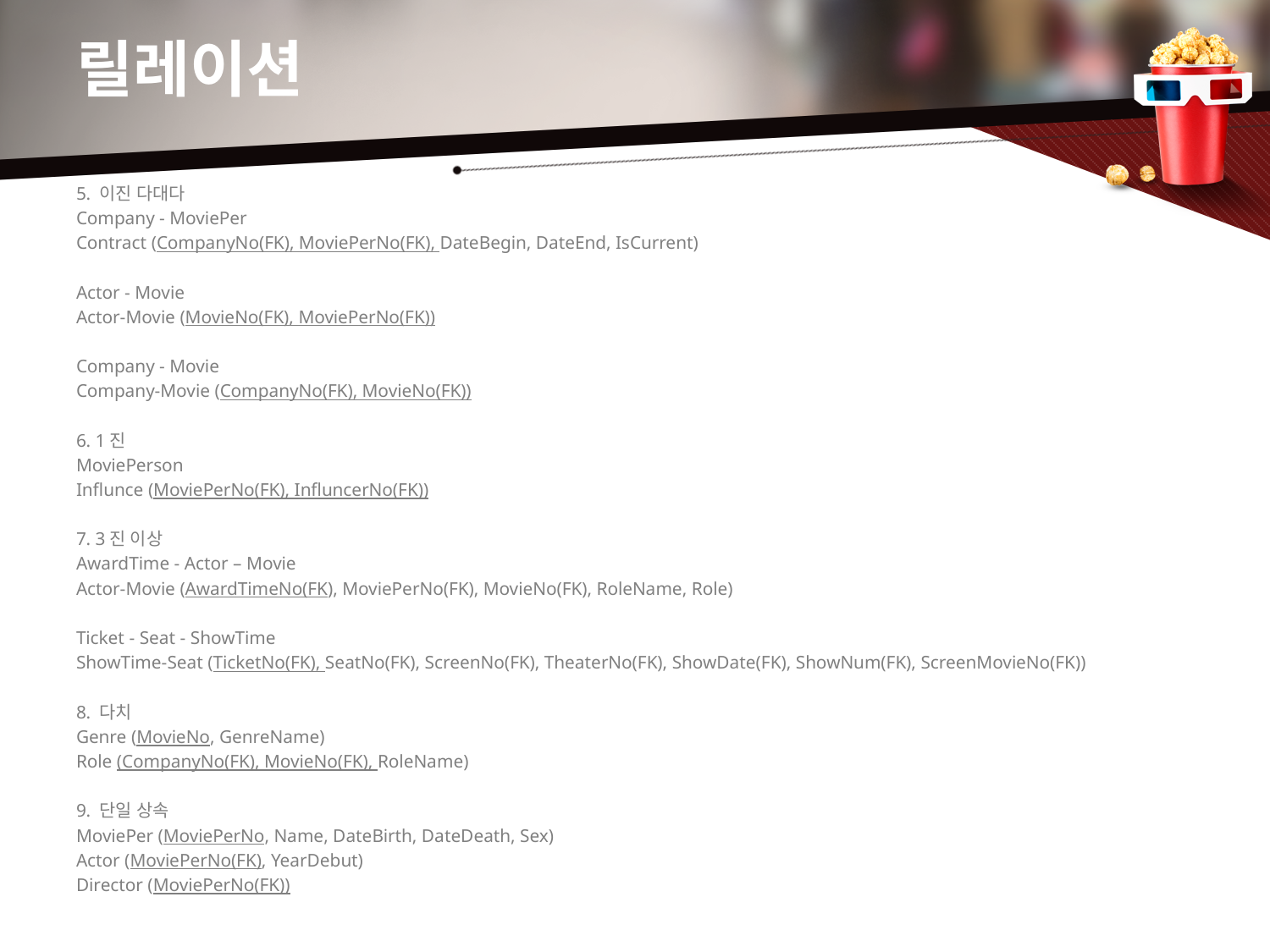

# 릴레이션
5. 이진 다대다
Company - MoviePer
Contract (CompanyNo(FK), MoviePerNo(FK), DateBegin, DateEnd, IsCurrent)

Actor - Movie
Actor-Movie (MovieNo(FK), MoviePerNo(FK))

Company - Movie
Company-Movie (CompanyNo(FK), MovieNo(FK))

6. 1진
MoviePerson
Influnce (MoviePerNo(FK), InfluncerNo(FK))

7. 3진 이상
AwardTime - Actor – Movie
Actor-Movie (AwardTimeNo(FK), MoviePerNo(FK), MovieNo(FK), RoleName, Role)

Ticket - Seat - ShowTime
ShowTime-Seat (TicketNo(FK), SeatNo(FK), ScreenNo(FK), TheaterNo(FK), ShowDate(FK), ShowNum(FK), ScreenMovieNo(FK))

8. 다치
Genre (MovieNo, GenreName)
Role (CompanyNo(FK), MovieNo(FK), RoleName)

9. 단일 상속
MoviePer (MoviePerNo, Name, DateBirth, DateDeath, Sex)
Actor (MoviePerNo(FK), YearDebut)
Director (MoviePerNo(FK))